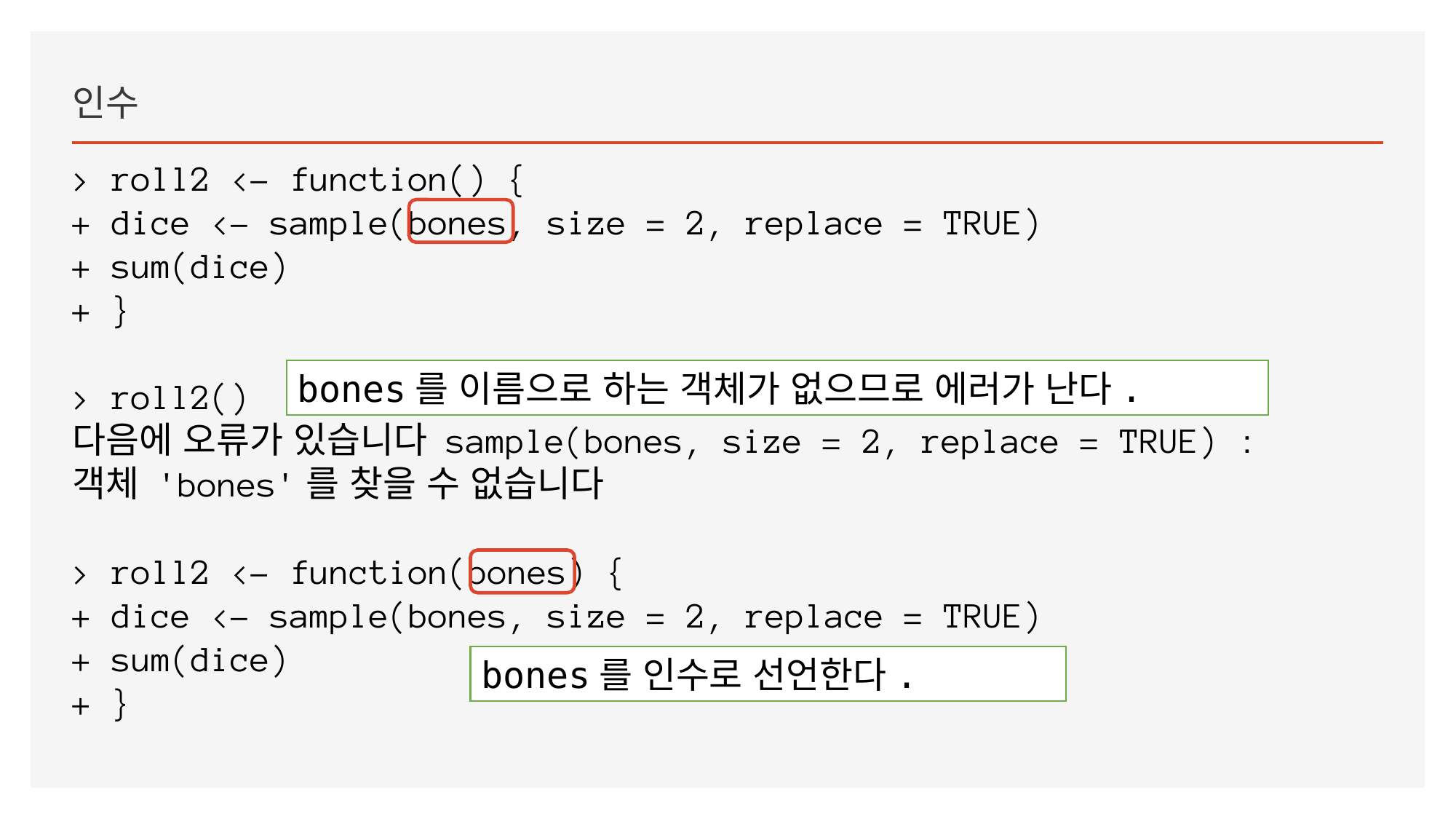

인수
> roll2 <- function() {
+ dice <- sample(bones, size = 2, replace = TRUE)
+ sum(dice)
+ }

> roll2()
다음에 오류가 있습니다 sample(bones, size = 2, replace = TRUE) :
객체 'bones'를 찾을 수 없습니다

> roll2 <- function(bones) {
+ dice <- sample(bones, size = 2, replace = TRUE)
+ sum(dice)
+ }

bones를 이름으로 하는 객체가 없으므로 에러가 난다.

bones를 인수로 선언한다.